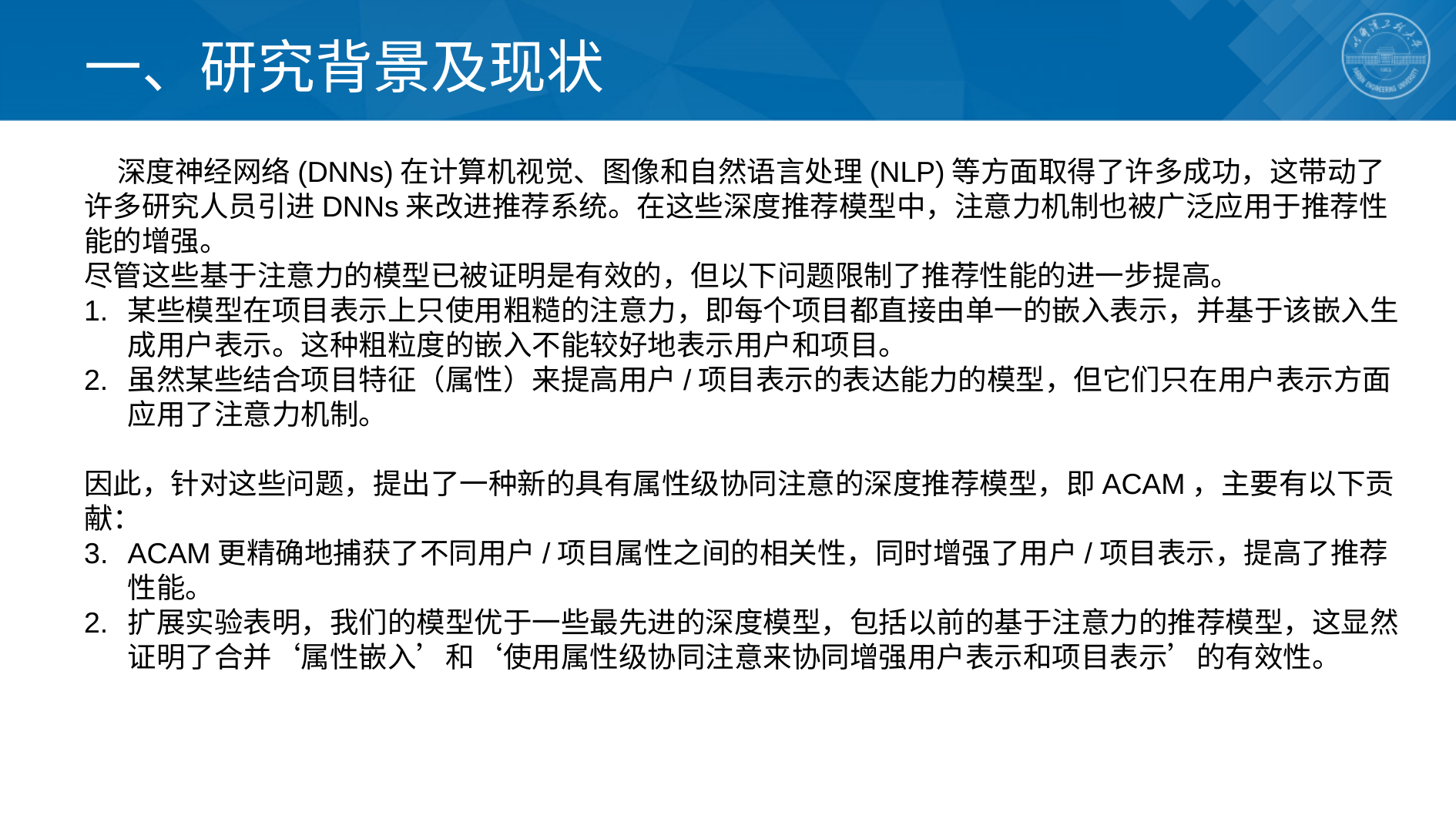

# 一、研究背景及现状
    深度神经网络(DNNs)在计算机视觉、图像和自然语言处理(NLP)等方面取得了许多成功，这带动了许多研究人员引进DNNs来改进推荐系统。在这些深度推荐模型中，注意力机制也被广泛应用于推荐性能的增强。
尽管这些基于注意力的模型已被证明是有效的，但以下问题限制了推荐性能的进一步提高。
某些模型在项目表示上只使用粗糙的注意力，即每个项目都直接由单一的嵌入表示，并基于该嵌入生成用户表示。这种粗粒度的嵌入不能较好地表示用户和项目。
虽然某些结合项目特征（属性）来提高用户/项目表示的表达能力的模型，但它们只在用户表示方面应用了注意力机制。

因此，针对这些问题，提出了一种新的具有属性级协同注意的深度推荐模型，即ACAM，主要有以下贡献：
ACAM更精确地捕获了不同用户/项目属性之间的相关性，同时增强了用户/项目表示，提高了推荐性能。
扩展实验表明，我们的模型优于一些最先进的深度模型，包括以前的基于注意力的推荐模型，这显然证明了合并‘属性嵌入’和‘使用属性级协同注意来协同增强用户表示和项目表示’的有效性。